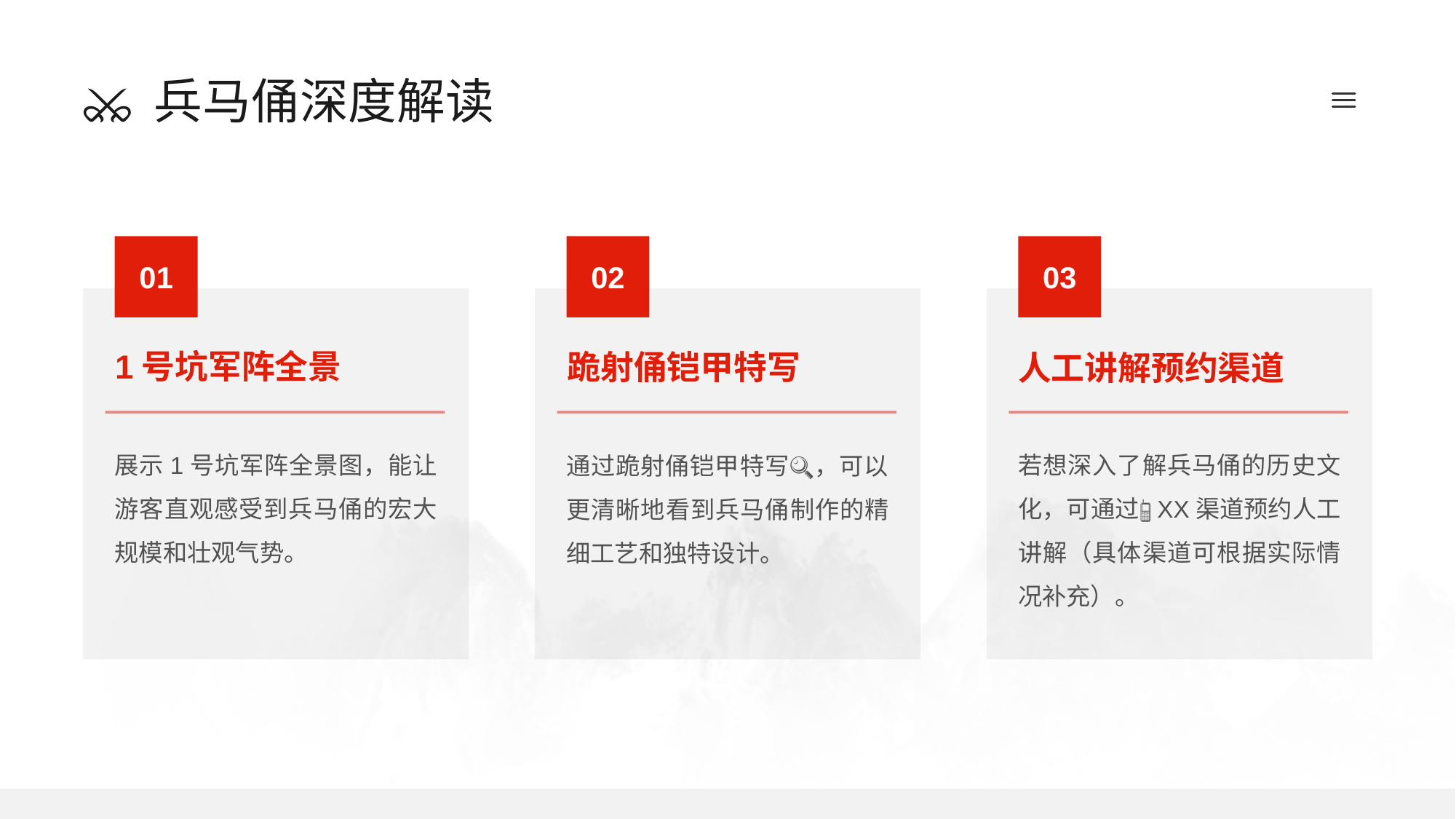

# ⚔️ 兵马俑深度解读
01
02
03

1号坑军阵全景
跪射俑铠甲特写
人工讲解预约渠道
展示1号坑军阵全景图，能让游客直观感受到兵马俑的宏大规模和壮观气势。
若想深入了解兵马俑的历史文化，可通过📱XX渠道预约人工讲解（具体渠道可根据实际情况补充）。
通过跪射俑铠甲特写🔍，可以更清晰地看到兵马俑制作的精细工艺和独特设计。